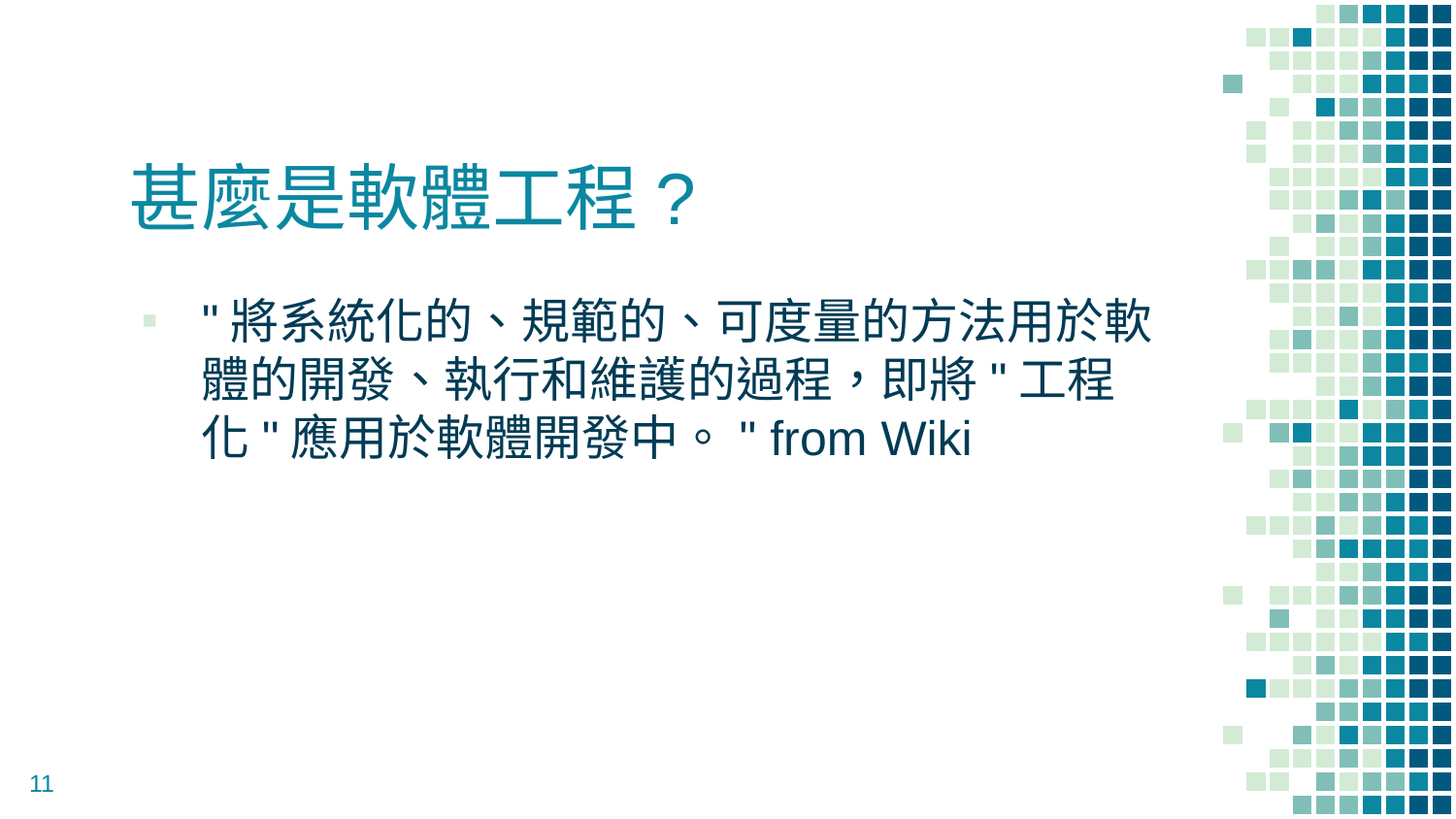

# 甚麼是軟體工程?
"將系統化的、規範的、可度量的方法用於軟體的開發、執行和維護的過程，即將"工程化"應用於軟體開發中。" from Wiki
11